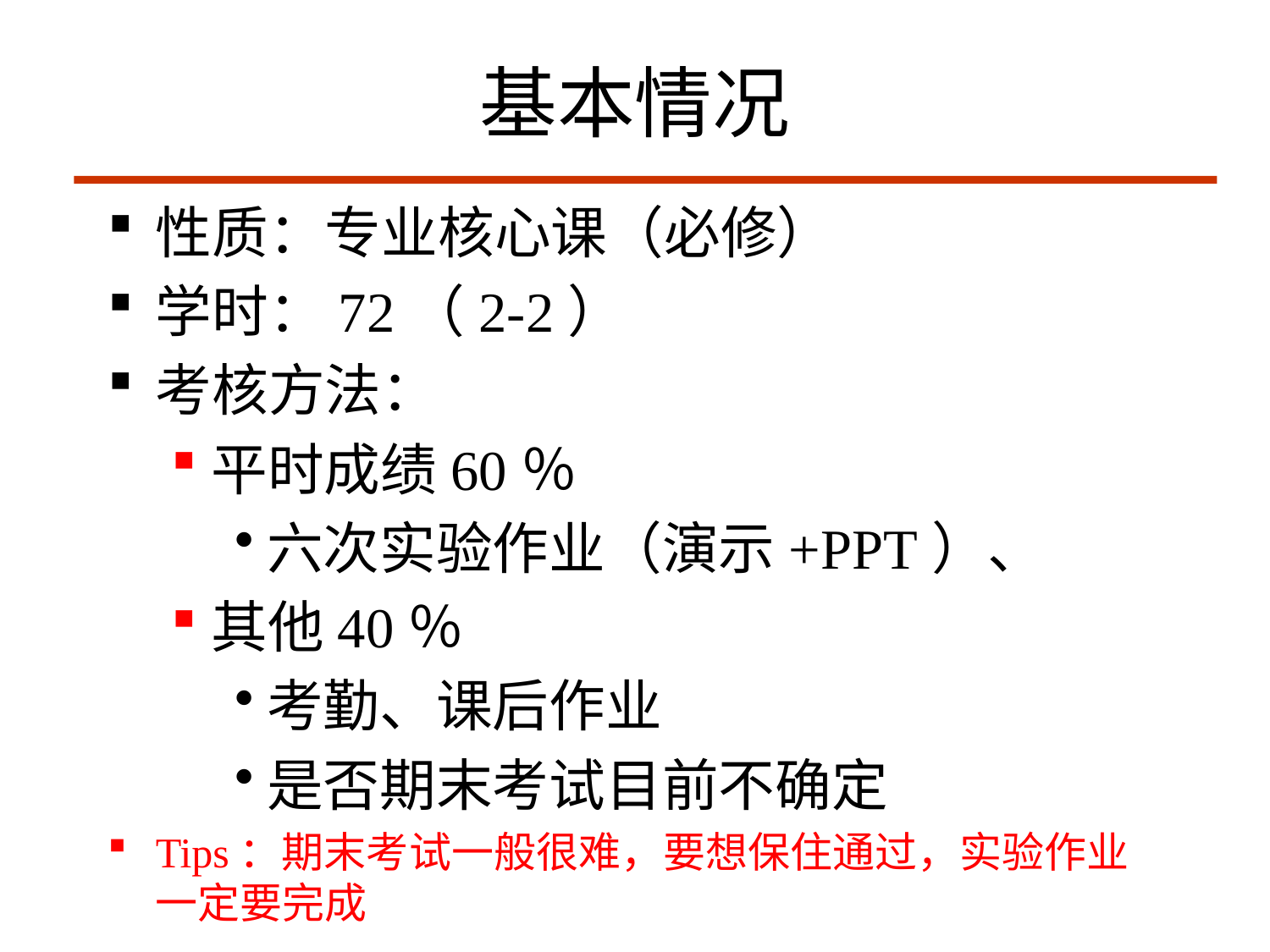

# 基本情况
性质：专业核心课（必修）
学时：72（2-2）
考核方法：
平时成绩60％
六次实验作业（演示+PPT）、
其他40％
考勤、课后作业
是否期末考试目前不确定
Tips：期末考试一般很难，要想保住通过，实验作业一定要完成